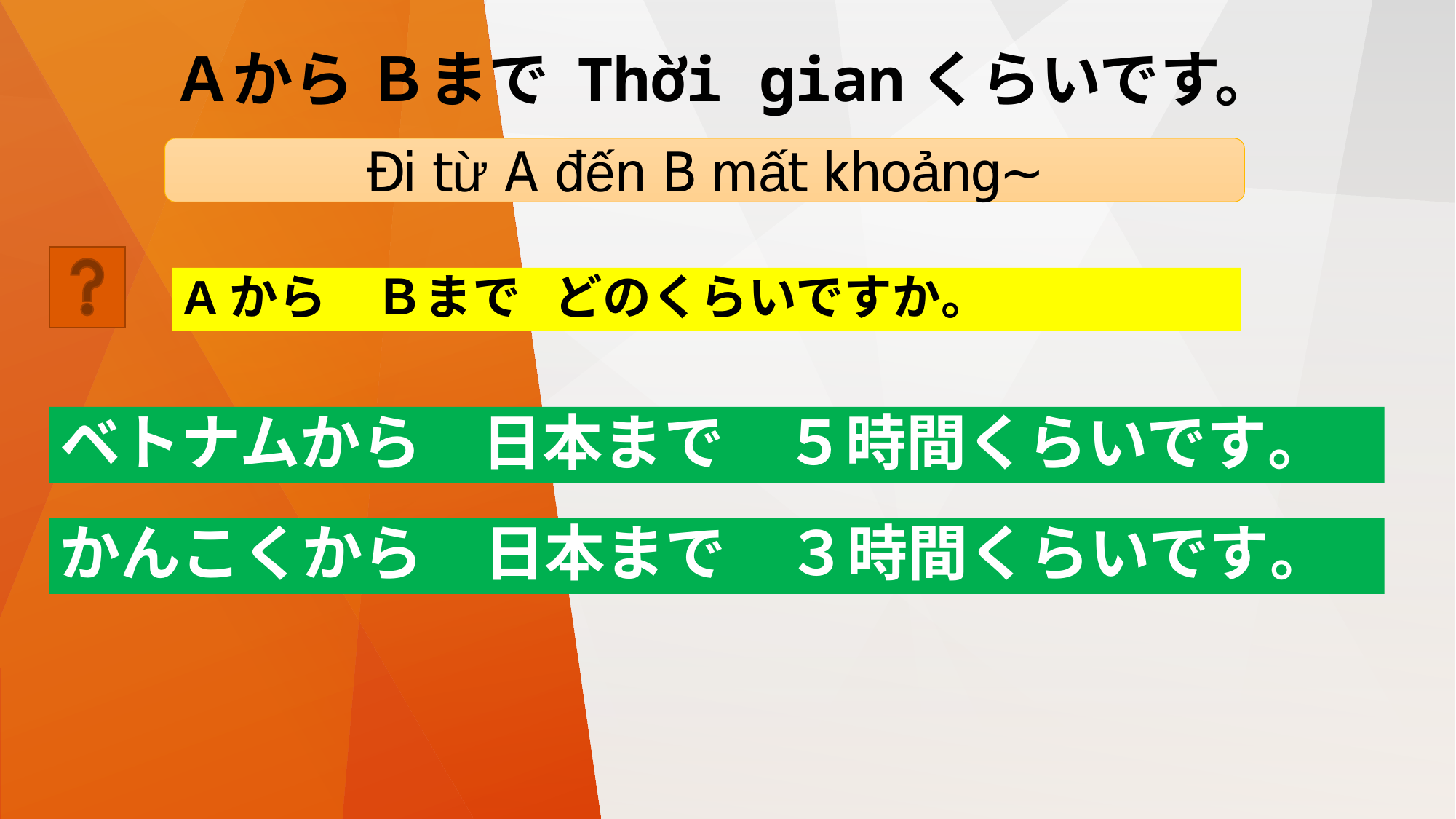

Ａから Ｂまで Thời gianくらいです。
Đi từ A đến B mất khoảng~

Aから　Ｂまで   どのくらいですか。
ベトナムから　日本まで　５時間くらいです。
かんこくから　日本まで　３時間くらいです。